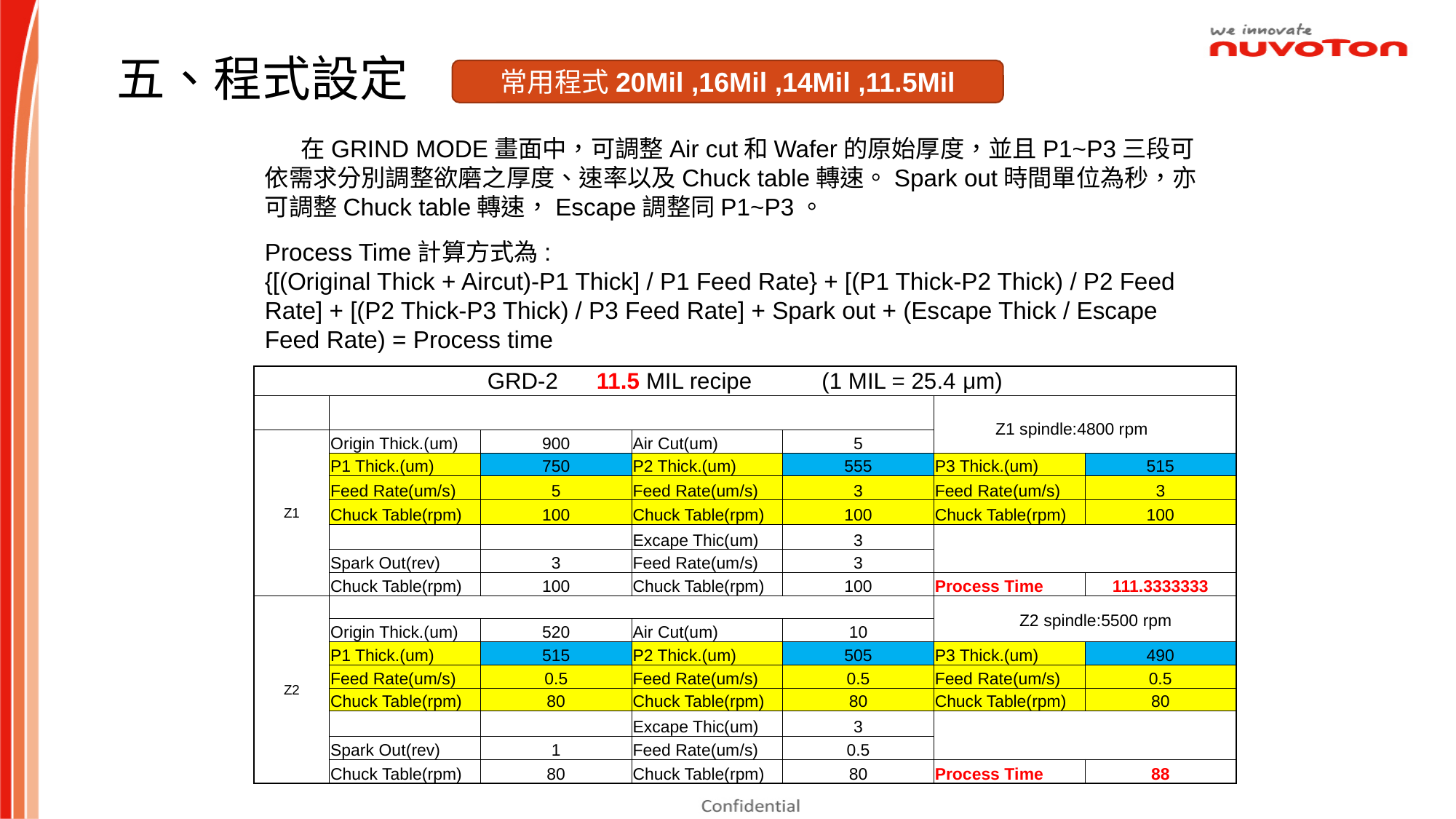

五、程式設定
常用程式20Mil ,16Mil ,14Mil ,11.5Mil
在GRIND MODE畫面中，可調整Air cut和Wafer的原始厚度，並且P1~P3三段可依需求分別調整欲磨之厚度、速率以及Chuck table轉速。Spark out時間單位為秒，亦可調整Chuck table轉速，Escape調整同P1~P3。

Process Time計算方式為:
{[(Original Thick + Aircut)-P1 Thick] / P1 Feed Rate} + [(P1 Thick-P2 Thick) / P2 Feed Rate] + [(P2 Thick-P3 Thick) / P3 Feed Rate] + Spark out + (Escape Thick / Escape Feed Rate) = Process time
| GRD-2 11.5 MIL recipe (1 MIL = 25.4 μm) |  |  |  |  |  |  |
| --- | --- | --- | --- | --- | --- | --- |
|  |  |  |  |  | Z1 spindle:4800 rpm |  |
| Z1 | Origin Thick.(um) | 900 | Air Cut(um) | 5 |  |  |
|  | P1 Thick.(um) | 750 | P2 Thick.(um) | 555 | P3 Thick.(um) | 515 |
|  | Feed Rate(um/s) | 5 | Feed Rate(um/s) | 3 | Feed Rate(um/s) | 3 |
|  | Chuck Table(rpm) | 100 | Chuck Table(rpm) | 100 | Chuck Table(rpm) | 100 |
|  |  |  | Excape Thic(um) | 3 |  |  |
|  | Spark Out(rev) | 3 | Feed Rate(um/s) | 3 |  |  |
|  | Chuck Table(rpm) | 100 | Chuck Table(rpm) | 100 | Process Time | 111.3333333 |
| Z2 |  |  |  |  | Z2 spindle:5500 rpm |  |
|  | Origin Thick.(um) | 520 | Air Cut(um) | 10 |  |  |
|  | P1 Thick.(um) | 515 | P2 Thick.(um) | 505 | P3 Thick.(um) | 490 |
|  | Feed Rate(um/s) | 0.5 | Feed Rate(um/s) | 0.5 | Feed Rate(um/s) | 0.5 |
|  | Chuck Table(rpm) | 80 | Chuck Table(rpm) | 80 | Chuck Table(rpm) | 80 |
|  |  |  | Excape Thic(um) | 3 |  |  |
|  | Spark Out(rev) | 1 | Feed Rate(um/s) | 0.5 |  |  |
|  | Chuck Table(rpm) | 80 | Chuck Table(rpm) | 80 | Process Time | 88 |